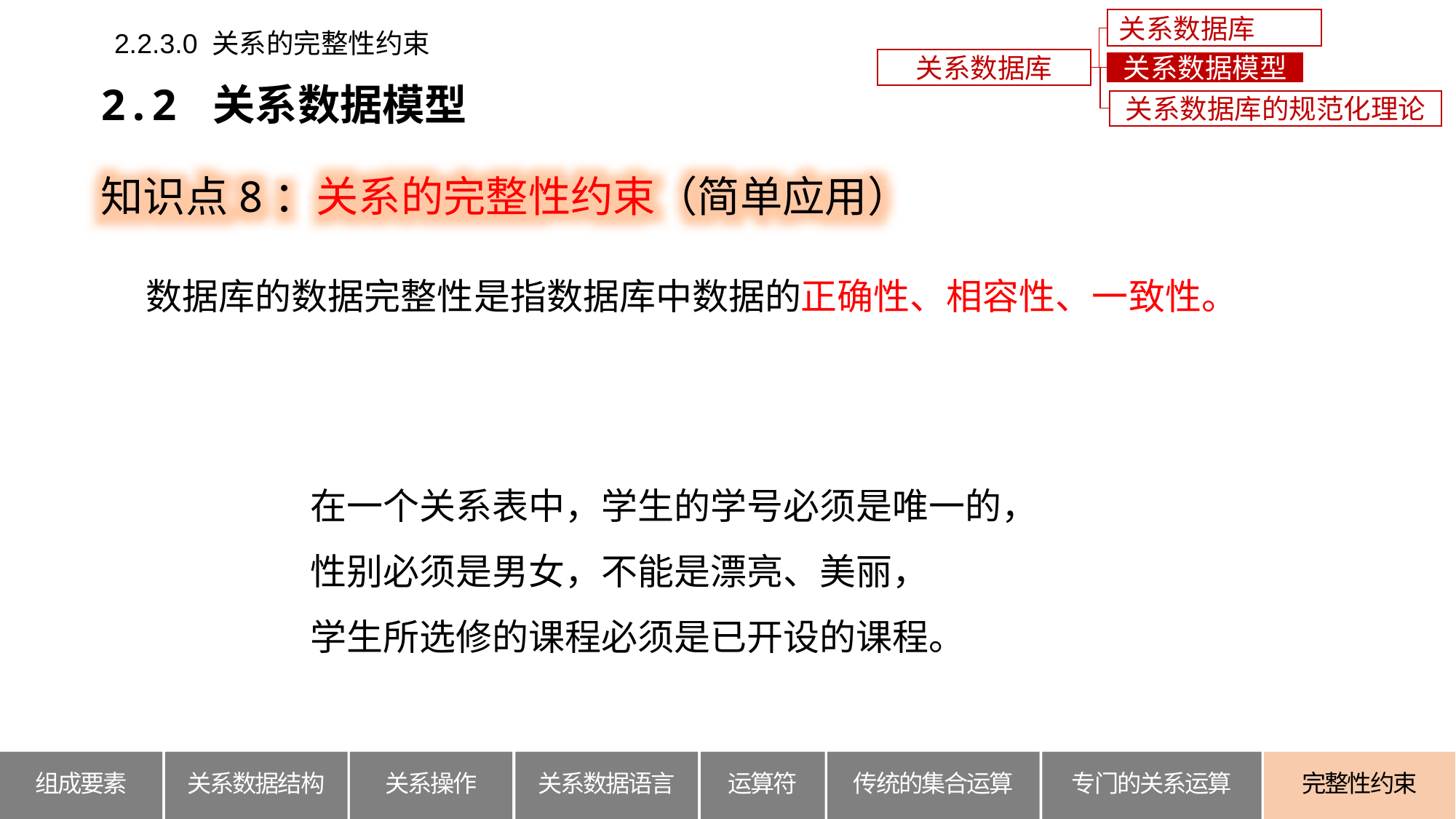

关系数据库概述
2.2.3.0 关系的完整性约束
关系数据库
关系数据模型
2.2 关系数据模型
关系数据库的规范化理论
知识点8：关系的完整性约束（简单应用）
数据库的数据完整性是指数据库中数据的正确性、相容性、一致性。
在一个关系表中，学生的学号必须是唯一的，
性别必须是男女，不能是漂亮、美丽，
学生所选修的课程必须是已开设的课程。
关系数据结构
组成要素
关系操作
关系数据语言
运算符
传统的集合运算
专门的关系运算
完整性约束